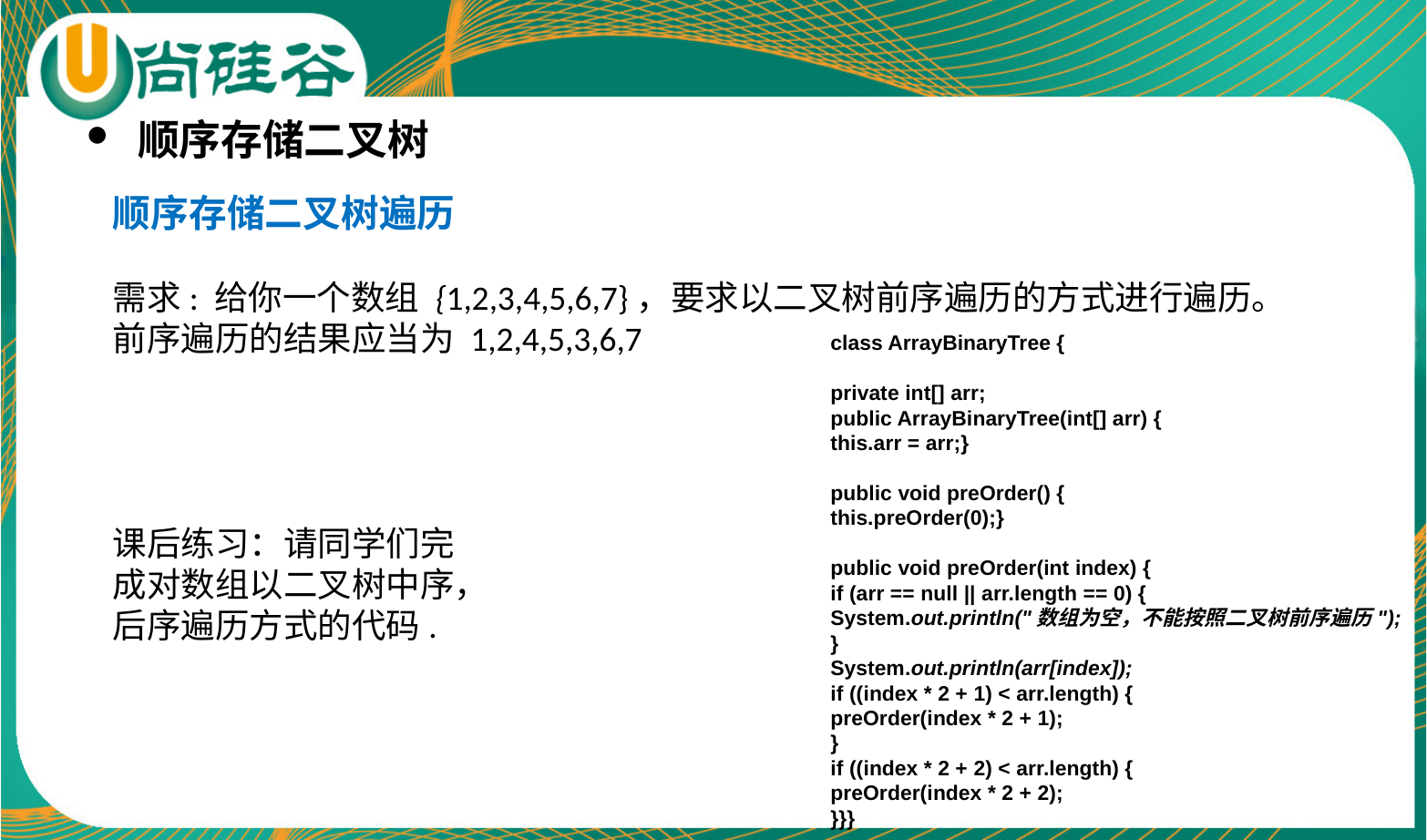

顺序存储二叉树
顺序存储二叉树遍历

需求: 给你一个数组 {1,2,3,4,5,6,7}，要求以二叉树前序遍历的方式进行遍历。 前序遍历的结果应当为 1,2,4,5,3,6,7

课后练习：请同学们完
成对数组以二叉树中序，
后序遍历方式的代码.

class ArrayBinaryTree {

private int[] arr;
public ArrayBinaryTree(int[] arr) {
this.arr = arr;}

public void preOrder() {
this.preOrder(0);}

public void preOrder(int index) {
if (arr == null || arr.length == 0) {
System.out.println("数组为空，不能按照二叉树前序遍历");
}
System.out.println(arr[index]);
if ((index * 2 + 1) < arr.length) {
preOrder(index * 2 + 1);
}
if ((index * 2 + 2) < arr.length) {
preOrder(index * 2 + 2);
}}}